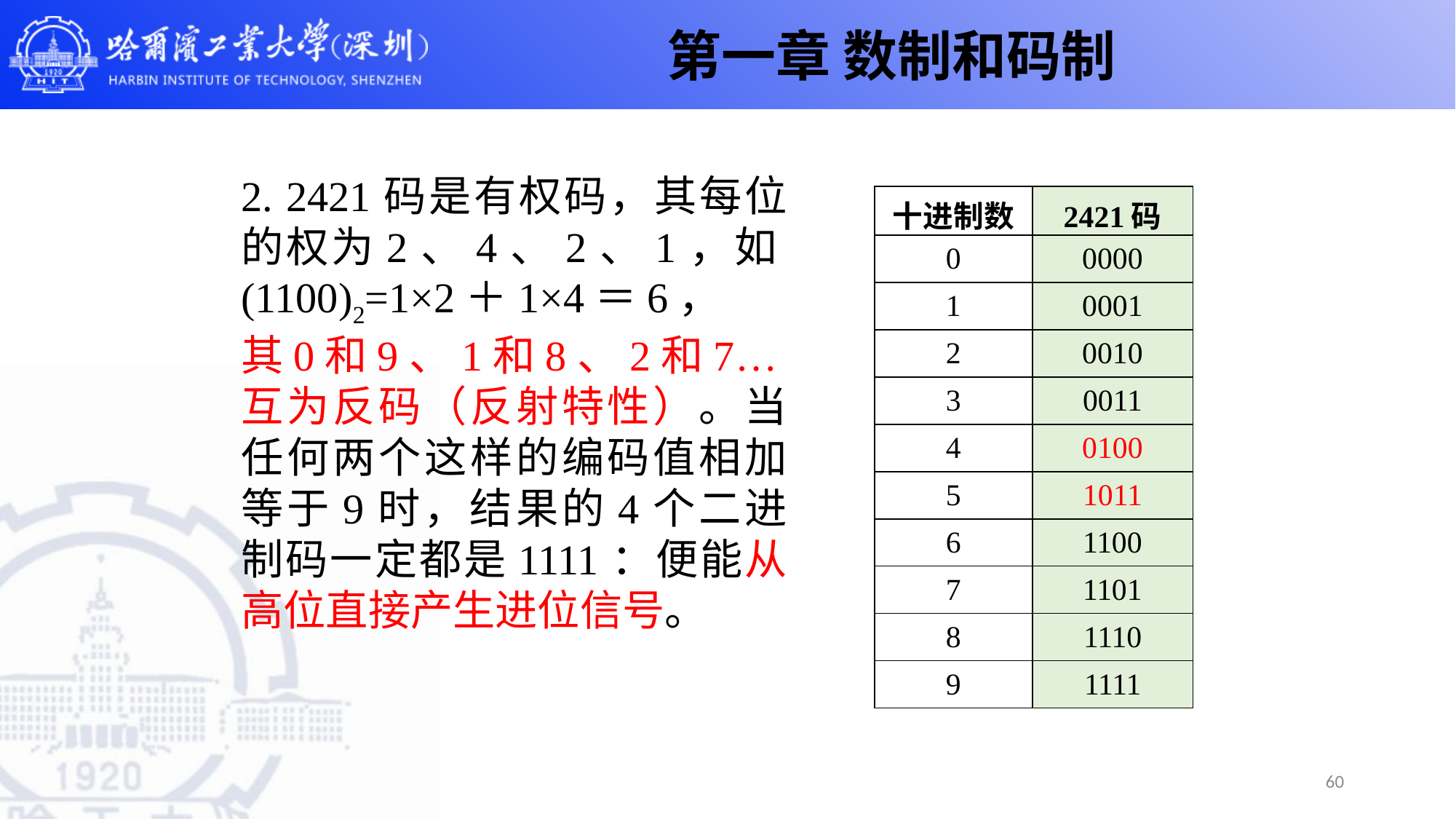

第一章 数制和码制
2. 2421码是有权码，其每位的权为2、4、2、1，如(1100)2=1×2＋1×4＝6，
其0和9、1和8、2和7…互为反码（反射特性）。当任何两个这样的编码值相加等于9时，结果的4个二进制码一定都是1111：便能从高位直接产生进位信号。
| 十进制数 | 2421码 |
| --- | --- |
| 0 | 0000 |
| 1 | 0001 |
| 2 | 0010 |
| 3 | 0011 |
| 4 | 0100 |
| 5 | 1011 |
| 6 | 1100 |
| 7 | 1101 |
| 8 | 1110 |
| 9 | 1111 |
60